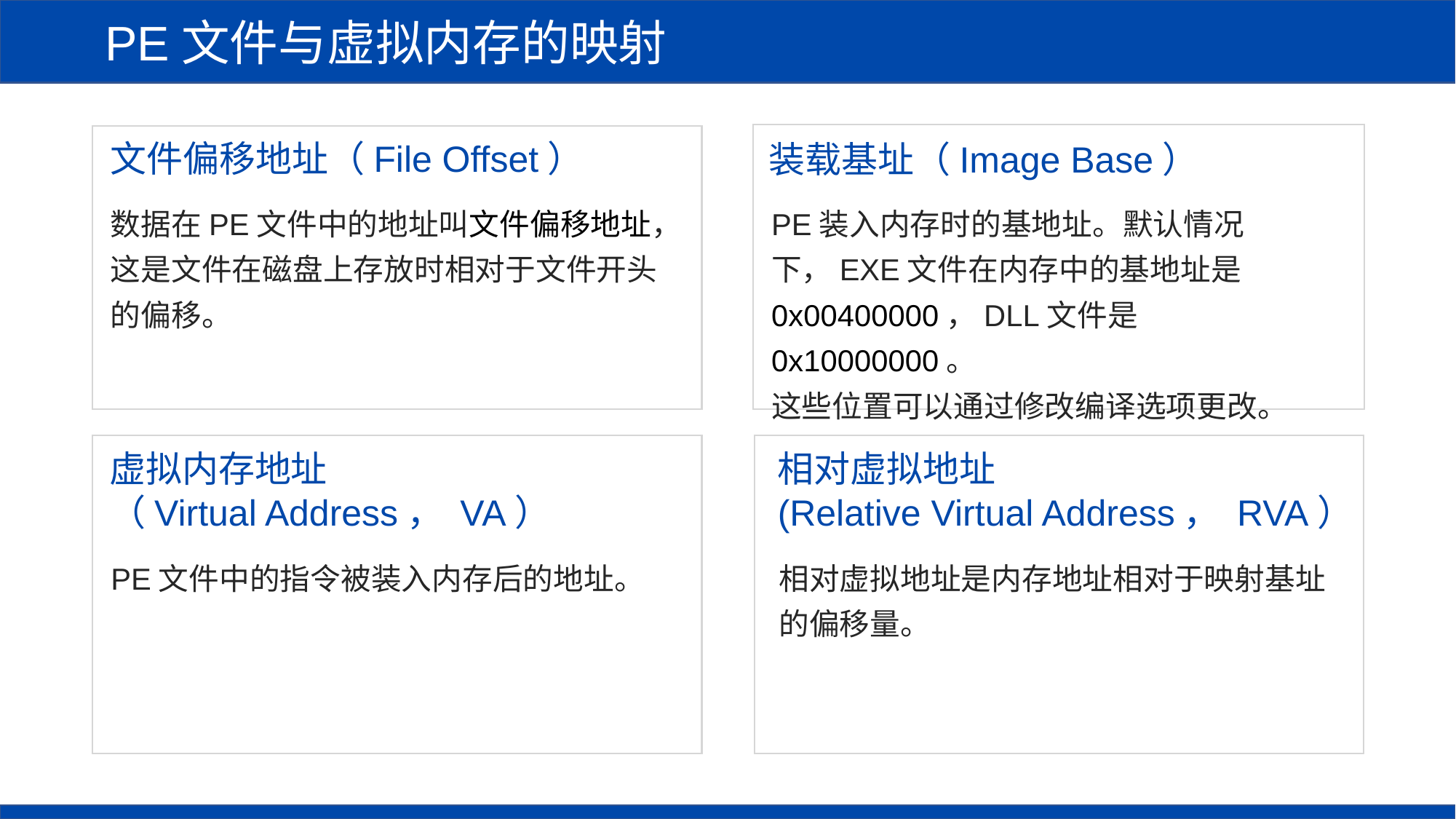

PE文件与虚拟内存的映射

文件偏移地址（File Offset）
装载基址（Image Base）
PE装入内存时的基地址。默认情况下，EXE文件在内存中的基地址是0x00400000，DLL文件是0x10000000。
这些位置可以通过修改编译选项更改。
数据在PE文件中的地址叫文件偏移地址，这是文件在磁盘上存放时相对于文件开头的偏移。

虚拟内存地址
（Virtual Address， VA）
相对虚拟地址
(Relative Virtual Address， RVA）
PE文件中的指令被装入内存后的地址。
相对虚拟地址是内存地址相对于映射基址的偏移量。